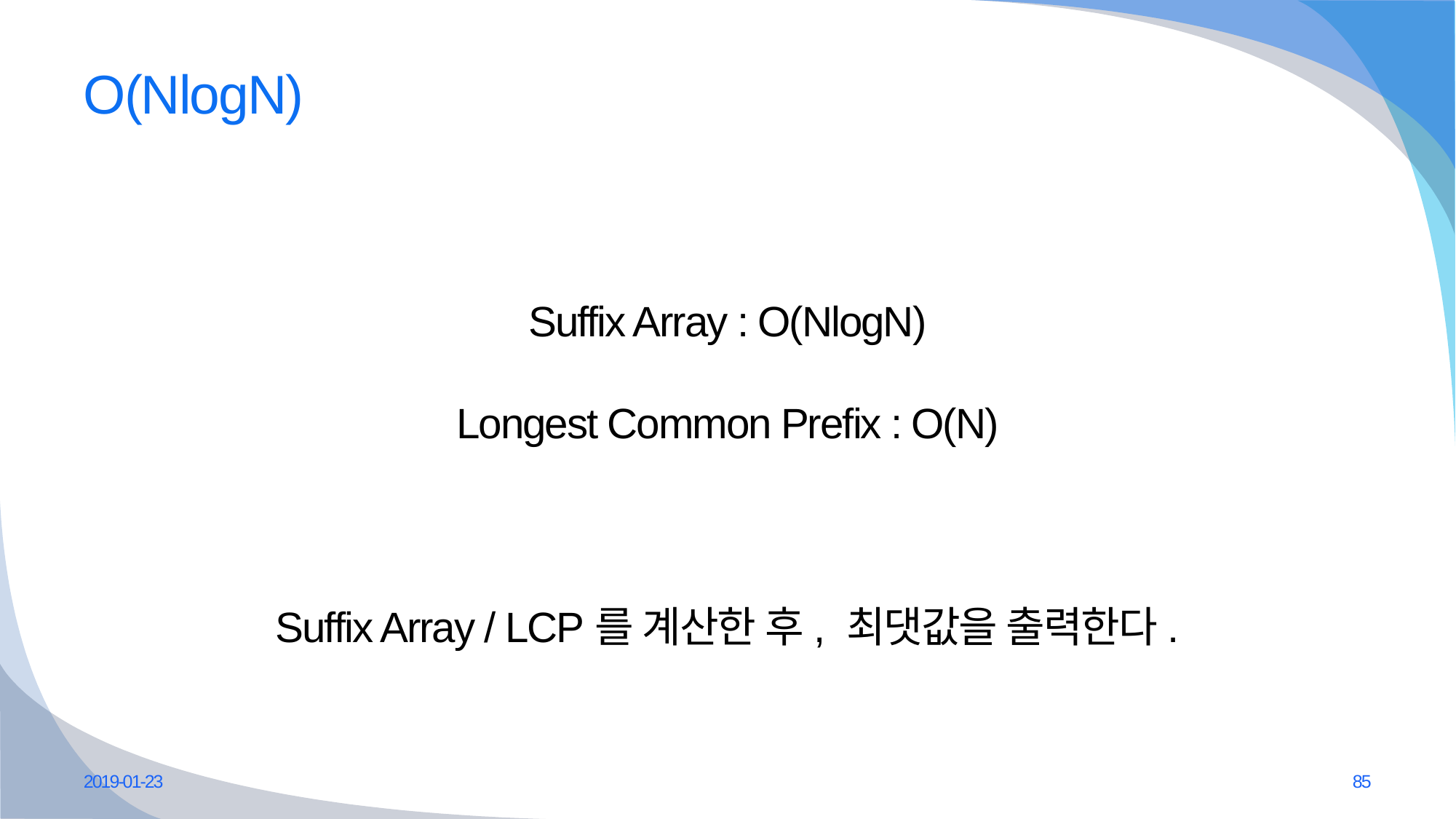

# O(NlogN)

Suffix Array : O(NlogN)
Longest Common Prefix : O(N)

Suffix Array / LCP를 계산한 후, 최댓값을 출력한다.
2019-01-23
85